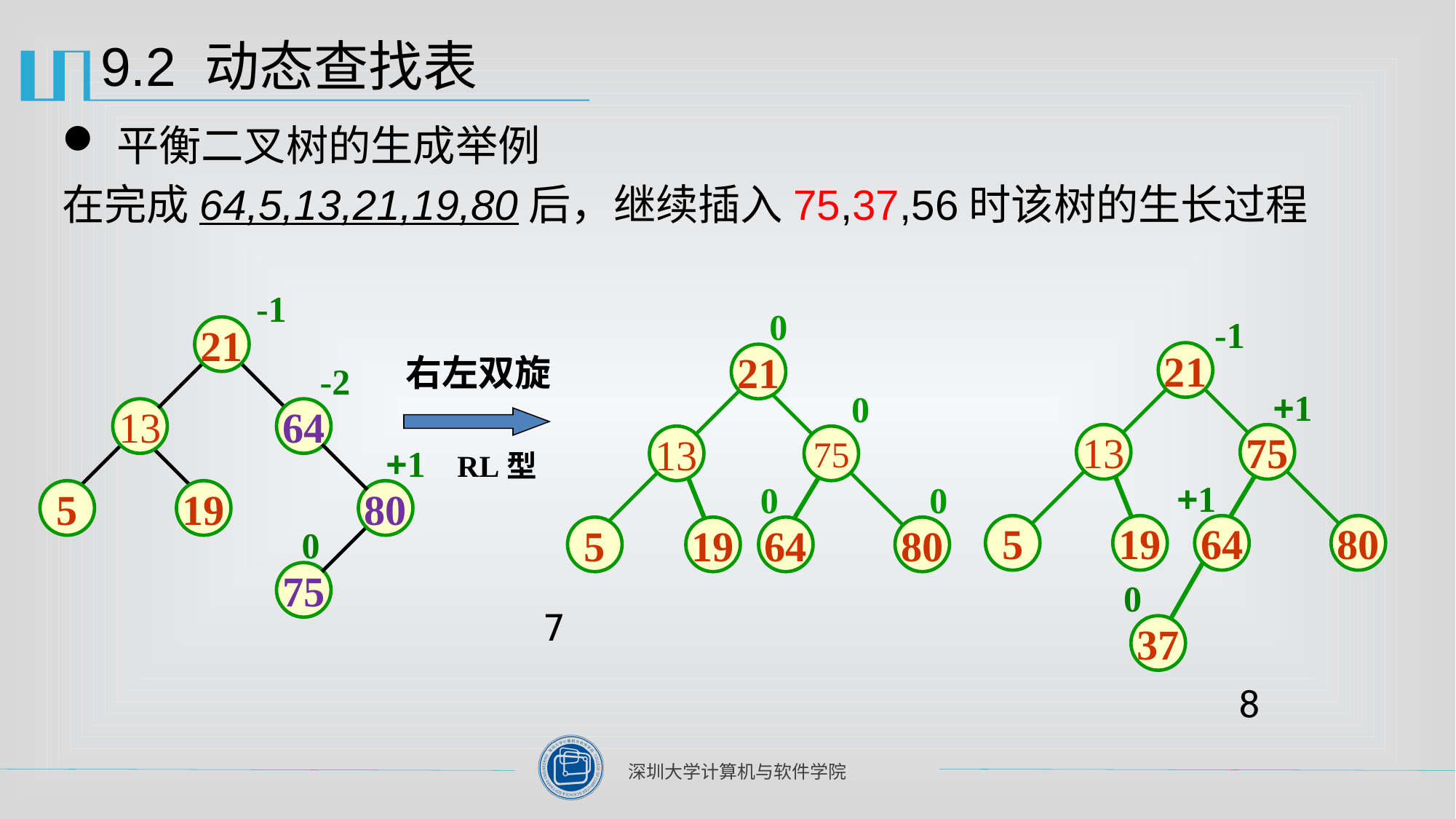

# 9.2 动态查找表
平衡二叉树的生成举例
在完成64,5,13,21,19,80后，继续插入75,37,56时该树的生长过程
-1
21
右左双旋
-2

13
64

+1

5
19
80
0

75
0
21
0

13
75

0

0
5
19
64
80
RL型
7
-1
21
+1

13
75

+1

5
19
64
80

0
37
8
84